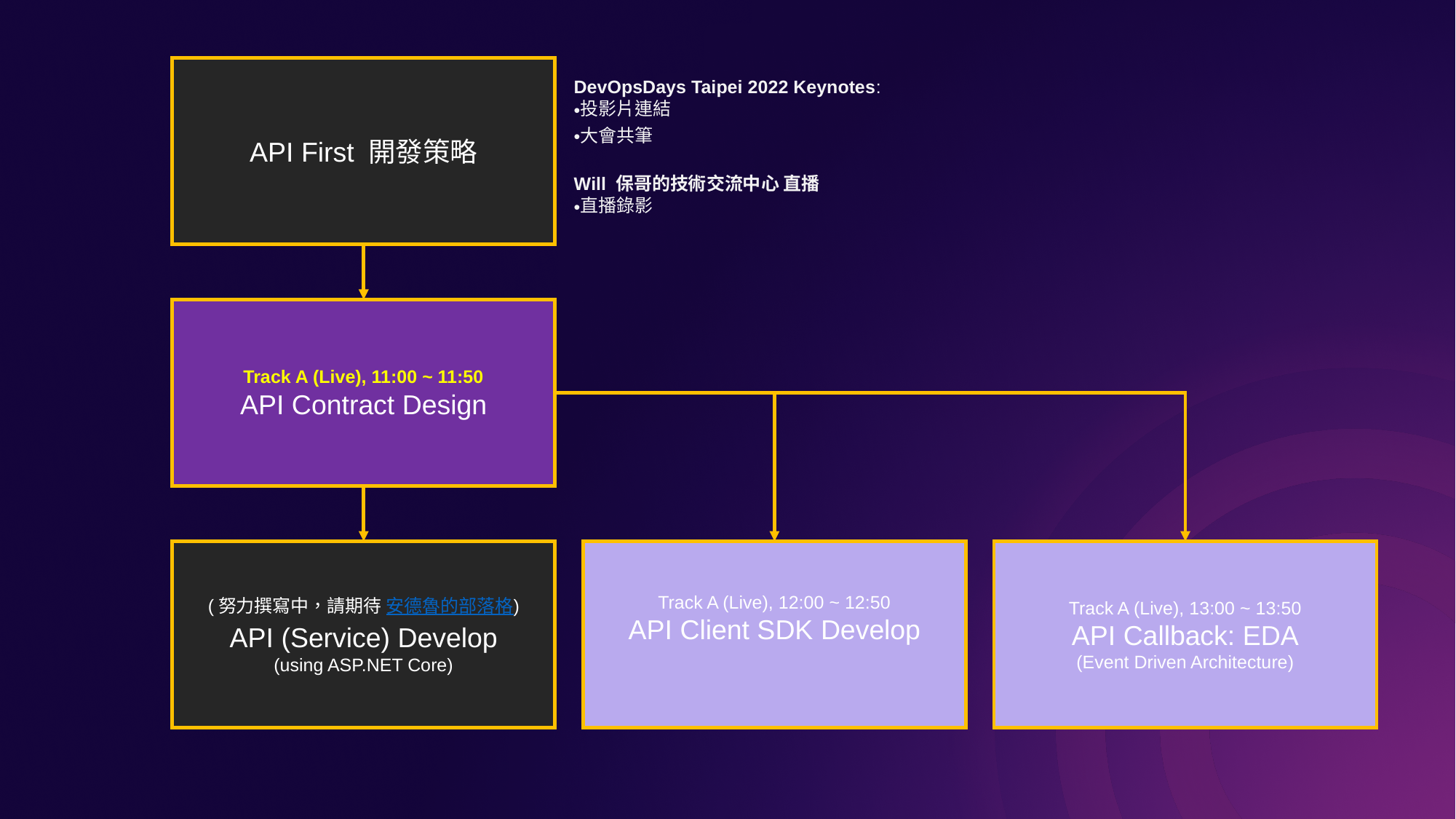

API First 開發策略
DevOpsDays Taipei 2022 Keynotes:
投影片連結
大會共筆

Will 保哥的技術交流中心 直播
直播錄影

Track A (Live), 11:00 ~ 11:50
API Contract Design
(努力撰寫中，請期待 安德魯的部落格)
API (Service) Develop
(using ASP.NET Core)
Track A (Live), 12:00 ~ 12:50
API Client SDK Develop

Track A (Live), 13:00 ~ 13:50
API Callback: EDA
(Event Driven Architecture)